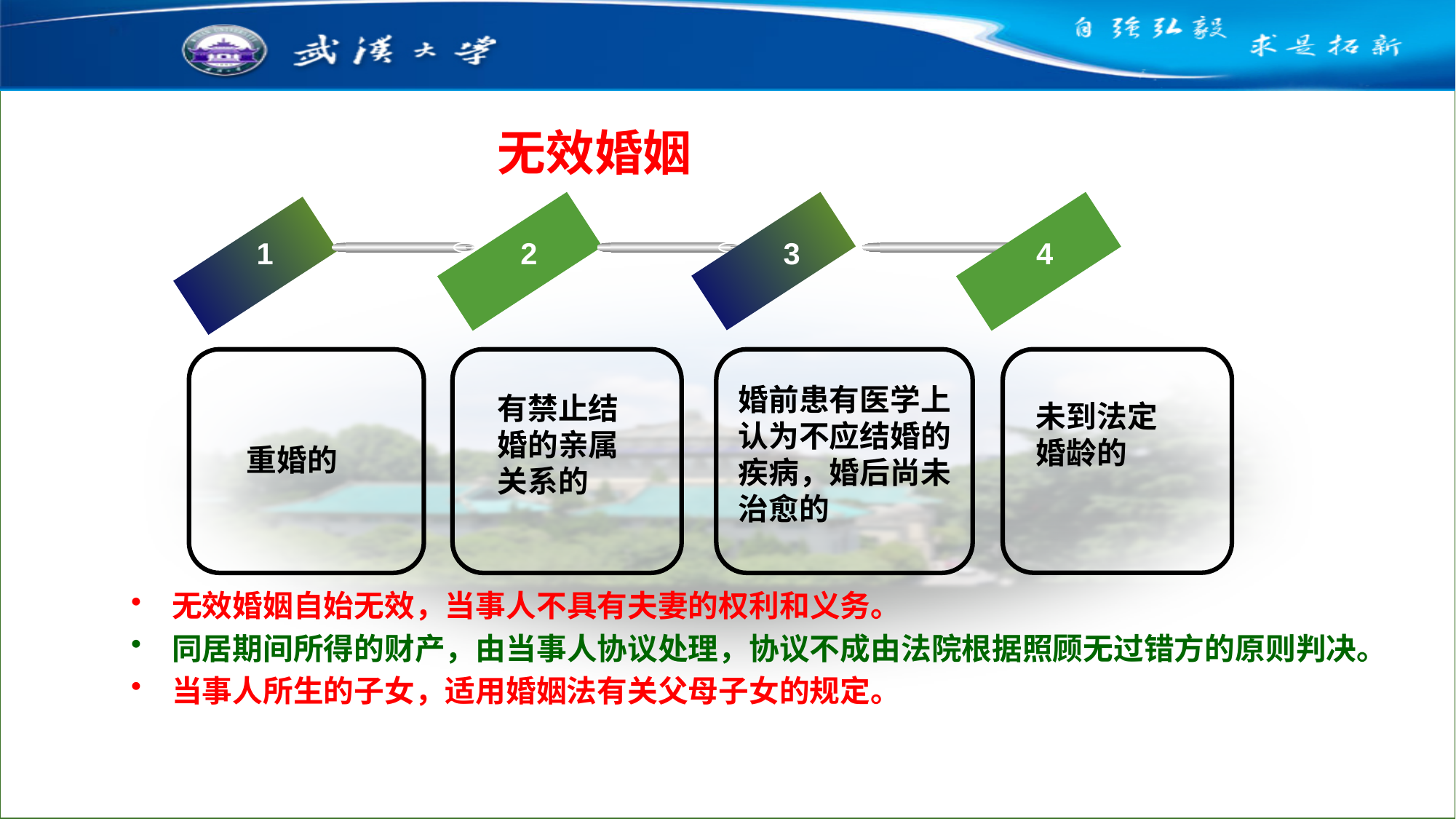

无效婚姻

1
2
3
4

婚前患有医学上认为不应结婚的疾病，婚后尚未治愈的
有禁止结婚的亲属关系的
未到法定婚龄的
重婚的
无效婚姻自始无效，当事人不具有夫妻的权利和义务。
同居期间所得的财产，由当事人协议处理，协议不成由法院根据照顾无过错方的原则判决。
当事人所生的子女，适用婚姻法有关父母子女的规定。